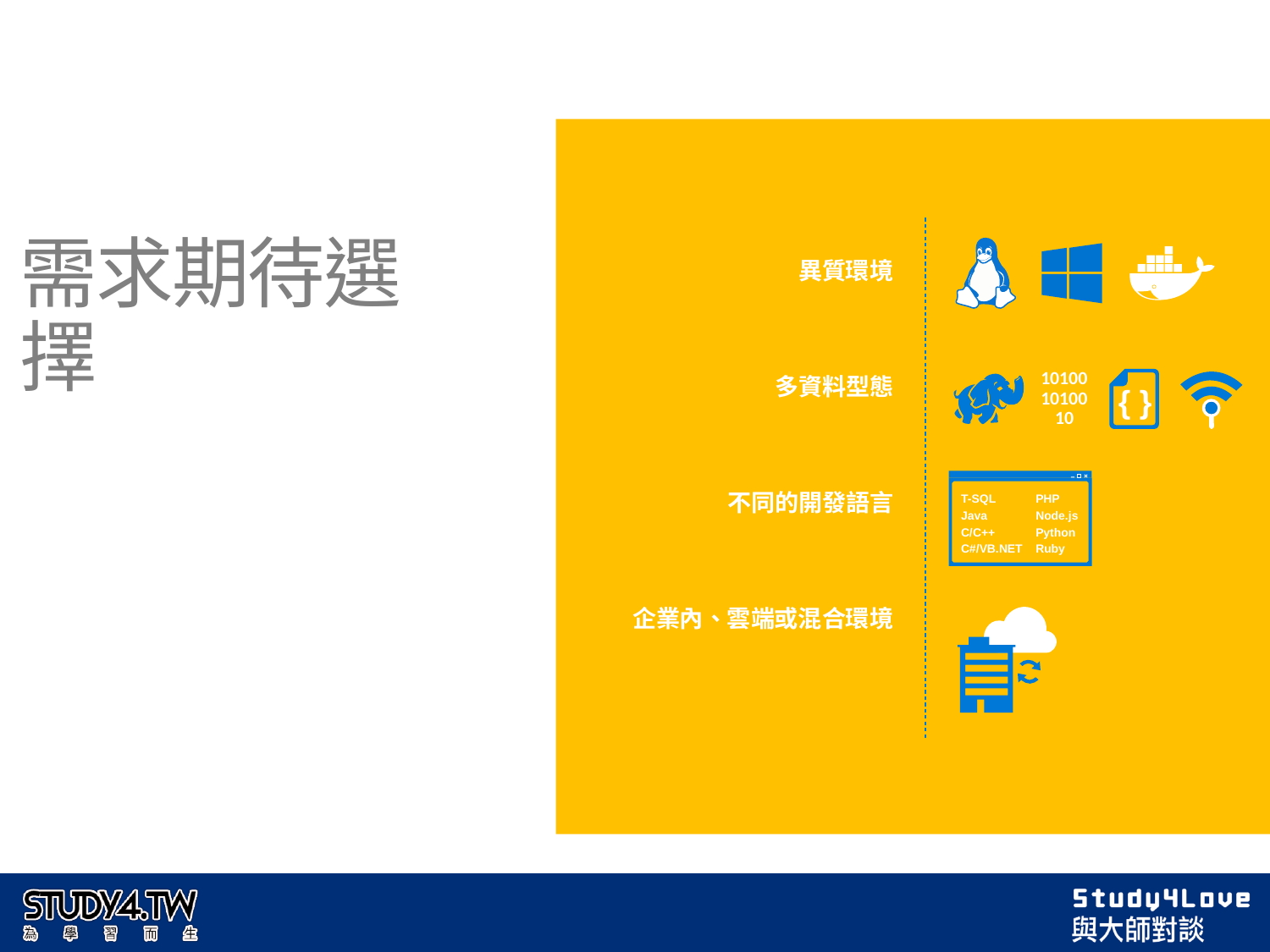

需求期待選擇

異質環境
多資料型態
不同的開發語言
企業內、雲端或混合環境
101001010010

{ }

T-SQL
Java
C/C++
C#/VB.NET
PHP
Node.js
Python
Ruby